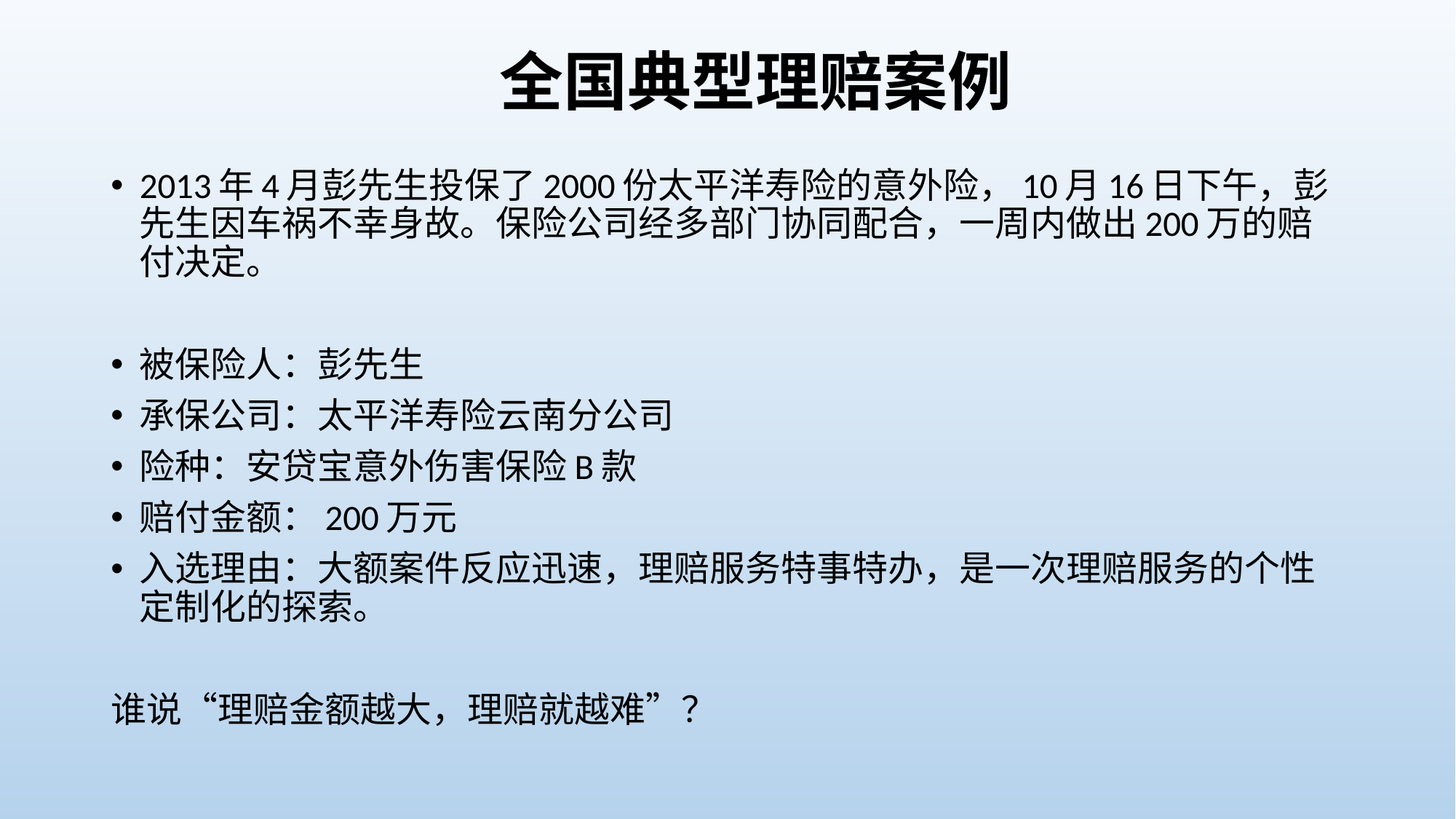

# 全国典型理赔案例
2013年4月彭先生投保了2000份太平洋寿险的意外险，10月16日下午，彭先生因车祸不幸身故。保险公司经多部门协同配合，一周内做出200万的赔付决定。

被保险人：彭先生
承保公司：太平洋寿险云南分公司
险种：安贷宝意外伤害保险B款
赔付金额：200万元
入选理由：大额案件反应迅速，理赔服务特事特办，是一次理赔服务的个性定制化的探索。

谁说“理赔金额越大，理赔就越难”？